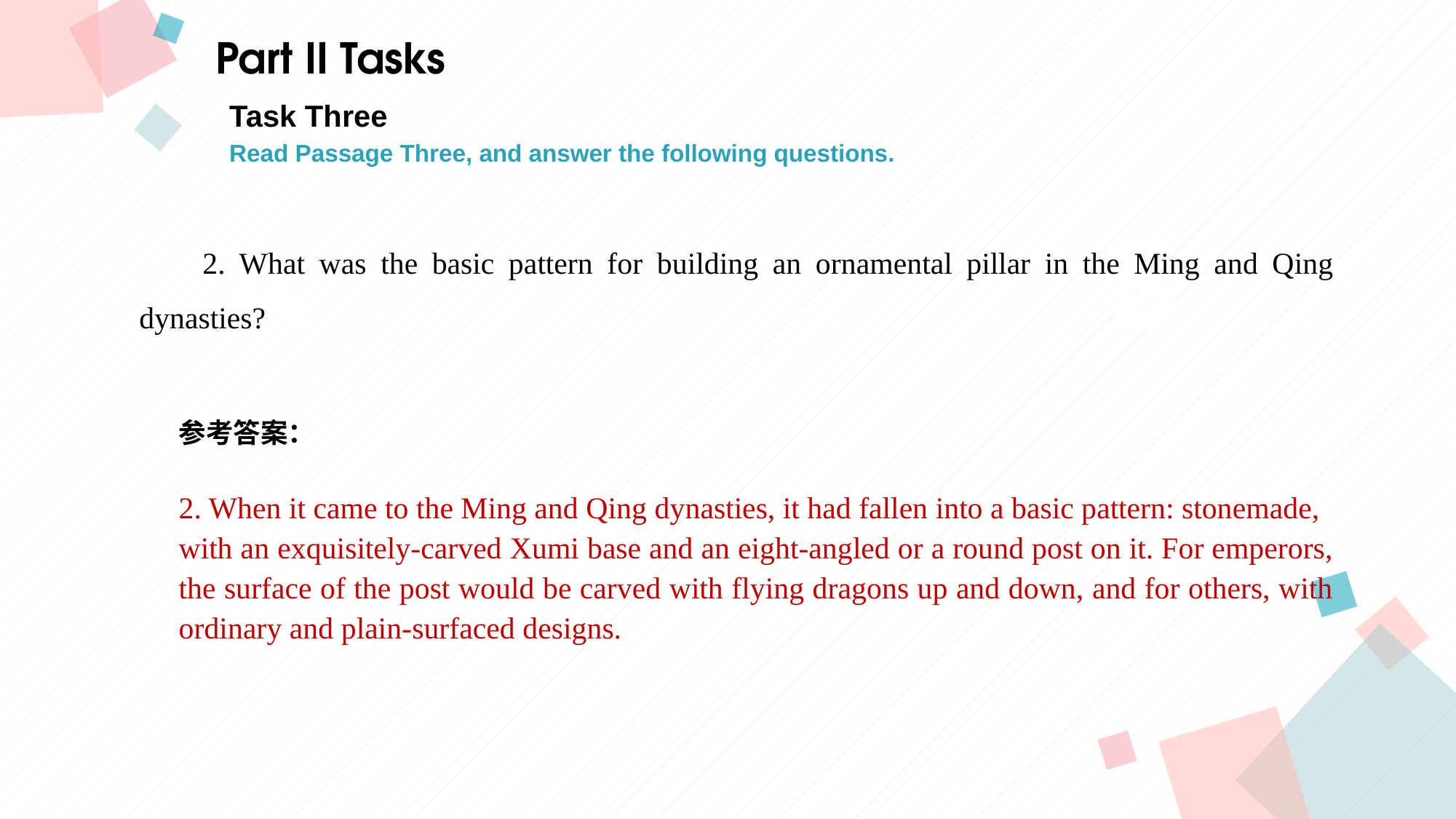

Part II Tasks
Task Three

Read Passage Three, and answer the following questions.
A
B
     2. What was the basic pattern for building an ornamental pillar in the Ming and Qing dynasties?
参考答案：

2. When it came to the Ming and Qing dynasties, it had fallen into a basic pattern: stonemade,
with an exquisitely-carved Xumi base and an eight-angled or a round post on it. For emperors, the surface of the post would be carved with flying dragons up and down, and for others, with ordinary and plain-surfaced designs.
C
D